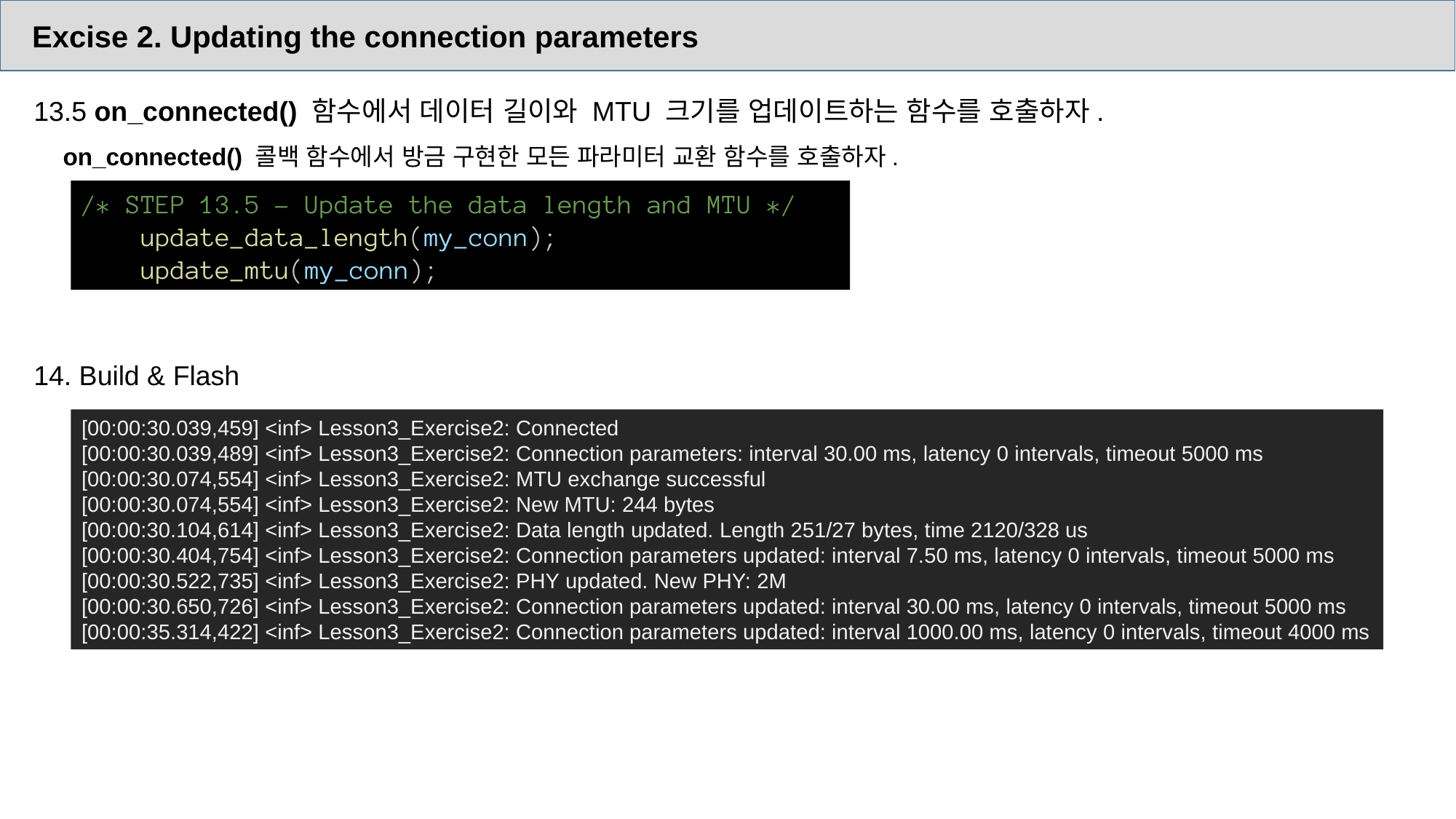

Excise 2. Updating the connection parameters
13.5 on_connected() 함수에서 데이터 길이와 MTU 크기를 업데이트하는 함수를 호출하자.
 on_connected() 콜백 함수에서 방금 구현한 모든 파라미터 교환 함수를 호출하자.

14. Build & Flash
/* STEP 13.5 - Update the data length and MTU */
    update_data_length(my_conn);
    update_mtu(my_conn);
[00:00:30.039,459] <inf> Lesson3_Exercise2: Connected
[00:00:30.039,489] <inf> Lesson3_Exercise2: Connection parameters: interval 30.00 ms, latency 0 intervals, timeout 5000 ms
[00:00:30.074,554] <inf> Lesson3_Exercise2: MTU exchange successful
[00:00:30.074,554] <inf> Lesson3_Exercise2: New MTU: 244 bytes
[00:00:30.104,614] <inf> Lesson3_Exercise2: Data length updated. Length 251/27 bytes, time 2120/328 us
[00:00:30.404,754] <inf> Lesson3_Exercise2: Connection parameters updated: interval 7.50 ms, latency 0 intervals, timeout 5000 ms
[00:00:30.522,735] <inf> Lesson3_Exercise2: PHY updated. New PHY: 2M
[00:00:30.650,726] <inf> Lesson3_Exercise2: Connection parameters updated: interval 30.00 ms, latency 0 intervals, timeout 5000 ms
[00:00:35.314,422] <inf> Lesson3_Exercise2: Connection parameters updated: interval 1000.00 ms, latency 0 intervals, timeout 4000 ms